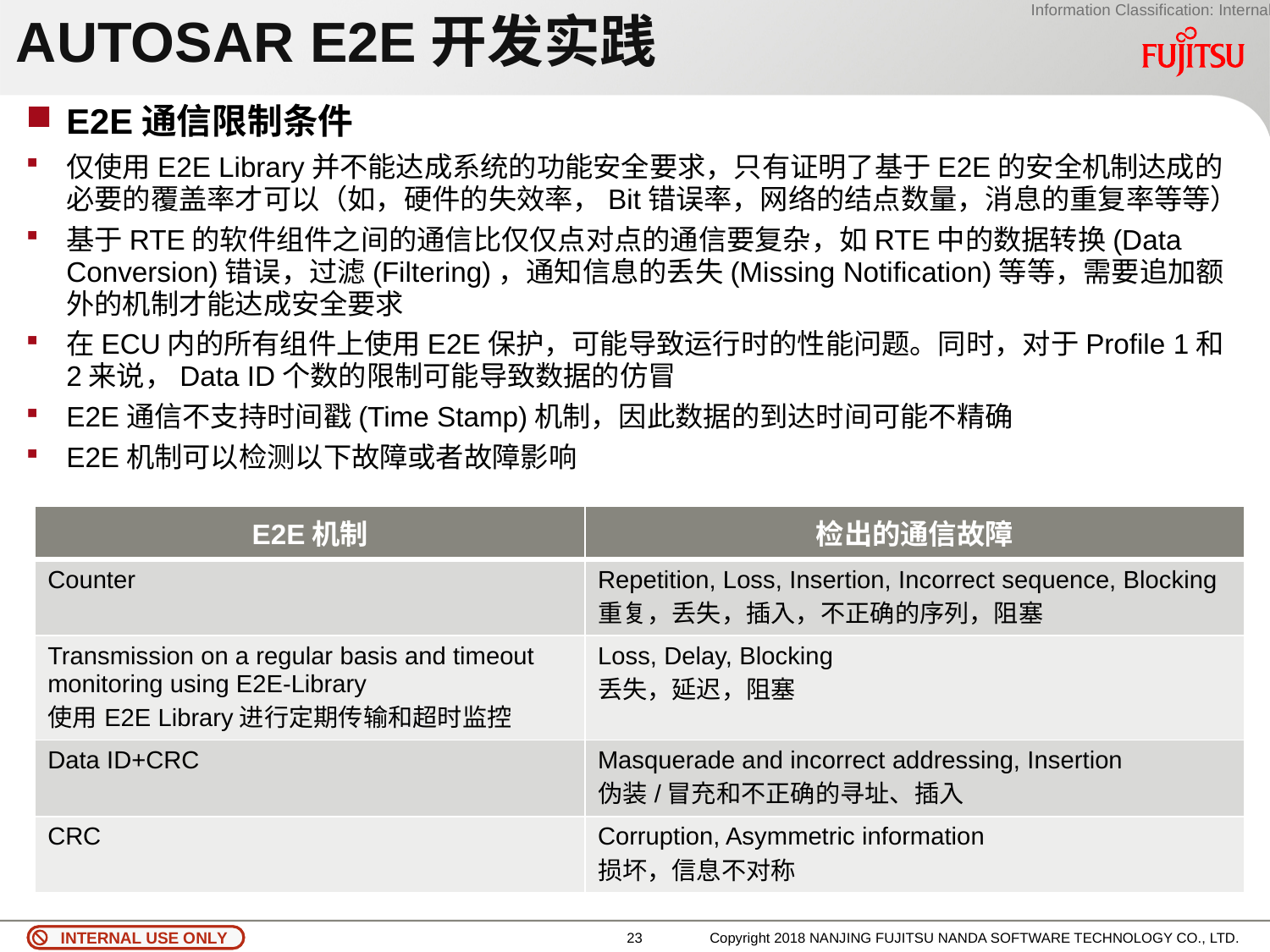

AUTOSAR E2E开发实践
E2E通信限制条件
仅使用E2E Library并不能达成系统的功能安全要求，只有证明了基于E2E的安全机制达成的必要的覆盖率才可以（如，硬件的失效率，Bit错误率，网络的结点数量，消息的重复率等等）
基于RTE的软件组件之间的通信比仅仅点对点的通信要复杂，如RTE中的数据转换(Data Conversion)错误，过滤(Filtering)，通知信息的丢失(Missing Notification)等等，需要追加额外的机制才能达成安全要求
在ECU内的所有组件上使用E2E保护，可能导致运行时的性能问题。同时，对于Profile 1和2来说，Data ID个数的限制可能导致数据的仿冒
E2E通信不支持时间戳(Time Stamp)机制，因此数据的到达时间可能不精确
E2E机制可以检测以下故障或者故障影响

| E2E机制 | 检出的通信故障 |
| --- | --- |
| Counter | Repetition, Loss, Insertion, Incorrect sequence, Blocking 重复，丢失，插入，不正确的序列，阻塞 |
| Transmission on a regular basis and timeout monitoring using E2E-Library 使用E2E Library进行定期传输和超时监控 | Loss, Delay, Blocking 丢失，延迟，阻塞 |
| Data ID+CRC | Masquerade and incorrect addressing, Insertion 伪装/冒充和不正确的寻址、插入 |
| CRC | Corruption, Asymmetric information 损坏，信息不对称 |
23
Copyright 2018 NANJING FUJITSU NANDA SOFTWARE TECHNOLOGY CO., LTD.